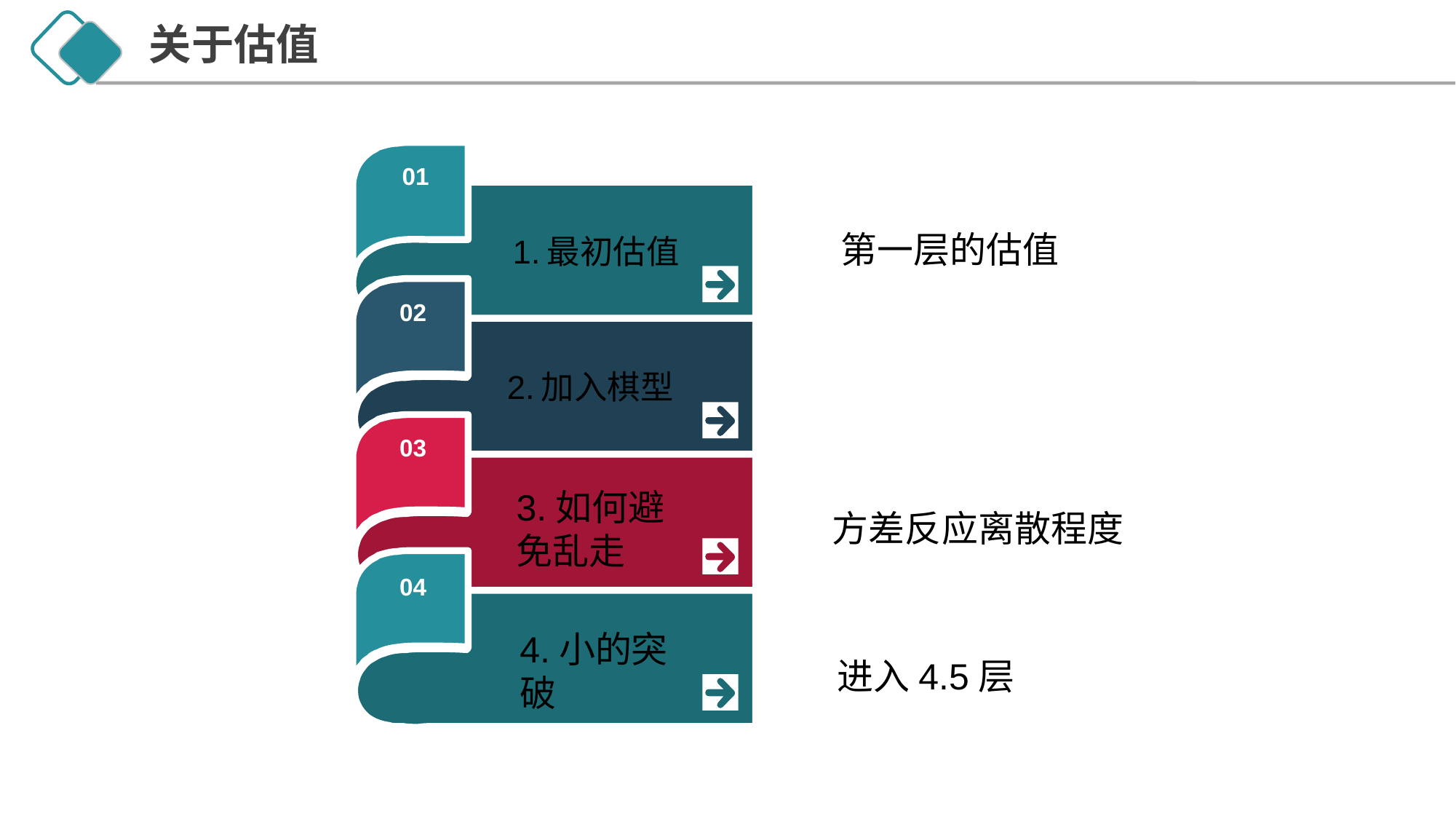

关于估值

01

1.最初估值

第一层的估值

02

2.加入棋型

03

方差反应离散程度
3.如何避免乱走

04

4.小的突破

进入4.5层